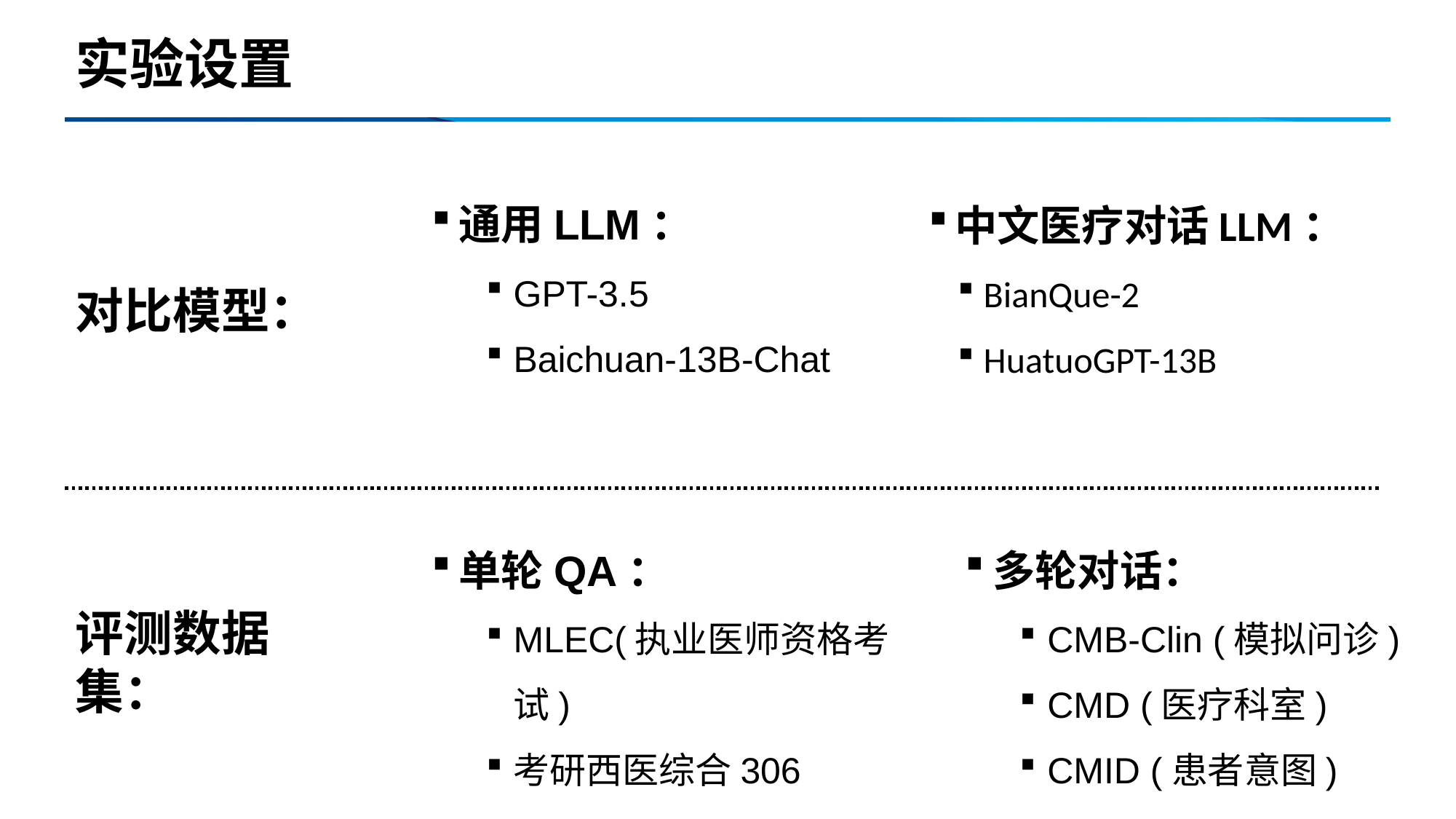

# 实验设置
通用LLM：
GPT-3.5
Baichuan-13B-Chat
中文医疗对话LLM：
BianQue-2
HuatuoGPT-13B
对比模型：
单轮QA：
MLEC(执业医师资格考试)
考研西医综合306
多轮对话：
CMB-Clin (模拟问诊)
CMD (医疗科室)
CMID (患者意图)
评测数据集：